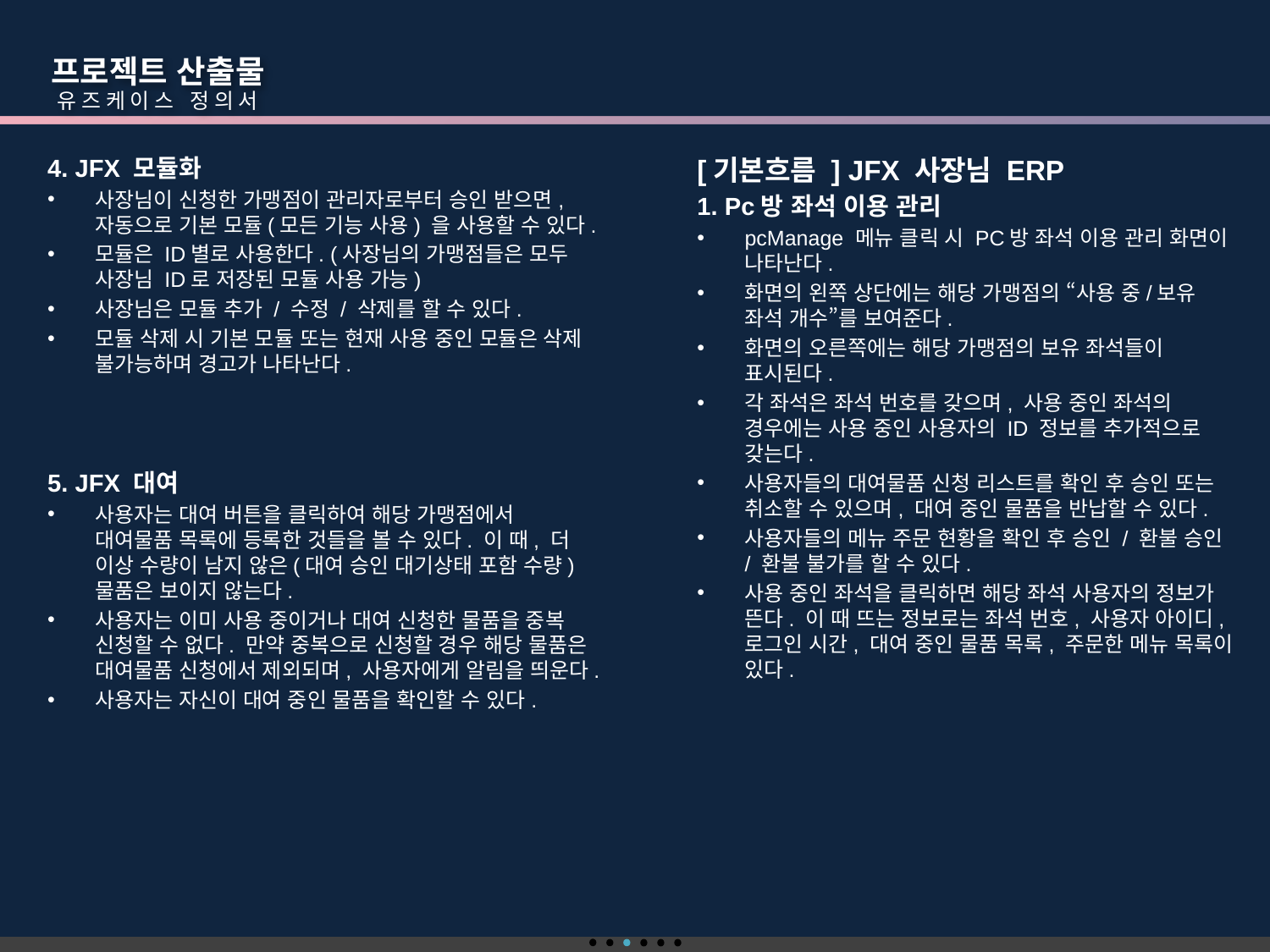

프로젝트 산출물
 유즈케이스 정의서
4. JFX 모듈화
사장님이 신청한 가맹점이 관리자로부터 승인 받으면, 자동으로 기본 모듈(모든 기능 사용) 을 사용할 수 있다.
모듈은 ID별로 사용한다. (사장님의 가맹점들은 모두 사장님 ID로 저장된 모듈 사용 가능)
사장님은 모듈 추가 / 수정 / 삭제를 할 수 있다.
모듈 삭제 시 기본 모듈 또는 현재 사용 중인 모듈은 삭제 불가능하며 경고가 나타난다.
[기본흐름 ] JFX 사장님 ERP
1. Pc방 좌석 이용 관리
pcManage 메뉴 클릭 시 PC방 좌석 이용 관리 화면이 나타난다.
화면의 왼쪽 상단에는 해당 가맹점의 “사용 중/보유 좌석 개수”를 보여준다.
화면의 오른쪽에는 해당 가맹점의 보유 좌석들이 표시된다.
각 좌석은 좌석 번호를 갖으며, 사용 중인 좌석의 경우에는 사용 중인 사용자의 ID 정보를 추가적으로 갖는다.
사용자들의 대여물품 신청 리스트를 확인 후 승인 또는 취소할 수 있으며, 대여 중인 물품을 반납할 수 있다.
사용자들의 메뉴 주문 현황을 확인 후 승인 / 환불 승인 / 환불 불가를 할 수 있다.
사용 중인 좌석을 클릭하면 해당 좌석 사용자의 정보가 뜬다. 이 때 뜨는 정보로는 좌석 번호, 사용자 아이디, 로그인 시간, 대여 중인 물품 목록, 주문한 메뉴 목록이 있다.
5. JFX 대여
사용자는 대여 버튼을 클릭하여 해당 가맹점에서 대여물품 목록에 등록한 것들을 볼 수 있다. 이 때, 더 이상 수량이 남지 않은(대여 승인 대기상태 포함 수량) 물품은 보이지 않는다.
사용자는 이미 사용 중이거나 대여 신청한 물품을 중복 신청할 수 없다. 만약 중복으로 신청할 경우 해당 물품은 대여물품 신청에서 제외되며, 사용자에게 알림을 띄운다.
사용자는 자신이 대여 중인 물품을 확인할 수 있다.